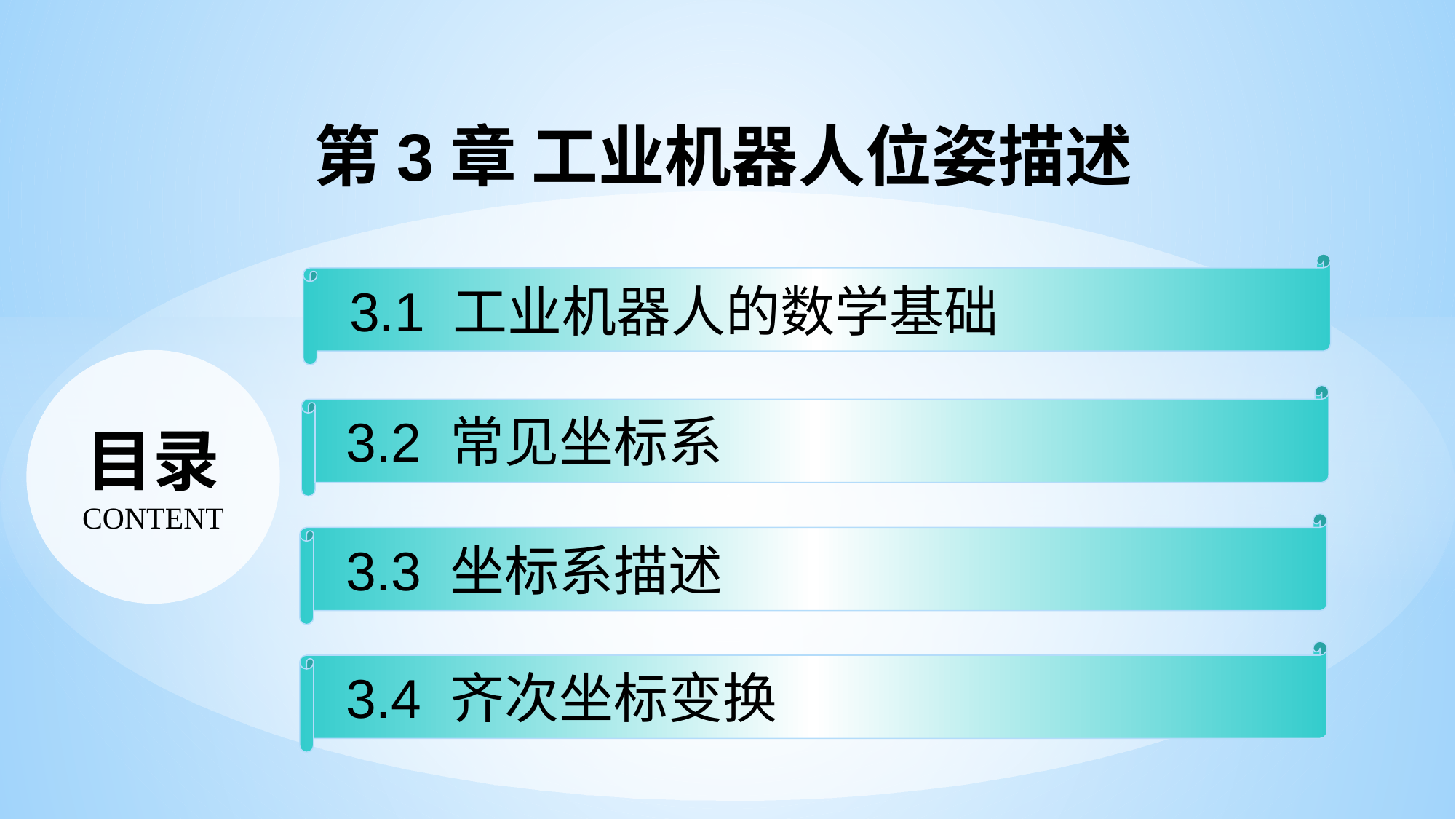

第3章 工业机器人位姿描述

3.1 工业机器人的数学基础
目录
CONTENT

3.2 常见坐标系

3.3 坐标系描述

3.4 齐次坐标变换